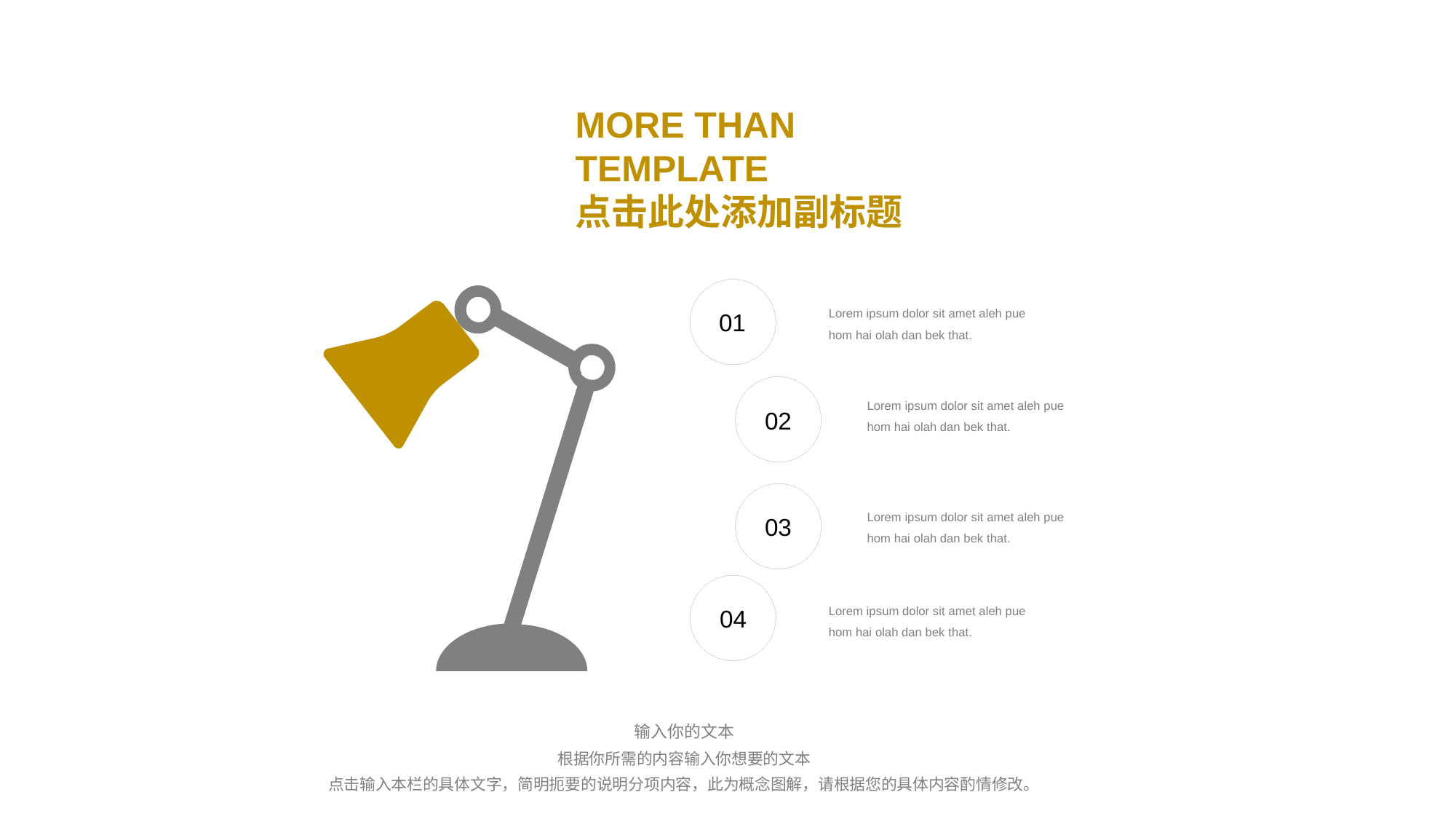

MORE THAN TEMPLATE
点击此处添加副标题

Lorem ipsum dolor sit amet aleh pue hom hai olah dan bek that.
01

Lorem ipsum dolor sit amet aleh pue hom hai olah dan bek that.
02

Lorem ipsum dolor sit amet aleh pue hom hai olah dan bek that.
03

Lorem ipsum dolor sit amet aleh pue hom hai olah dan bek that.
04
输入你的文本
根据你所需的内容输入你想要的文本
点击输入本栏的具体文字，简明扼要的说明分项内容，此为概念图解，请根据您的具体内容酌情修改。